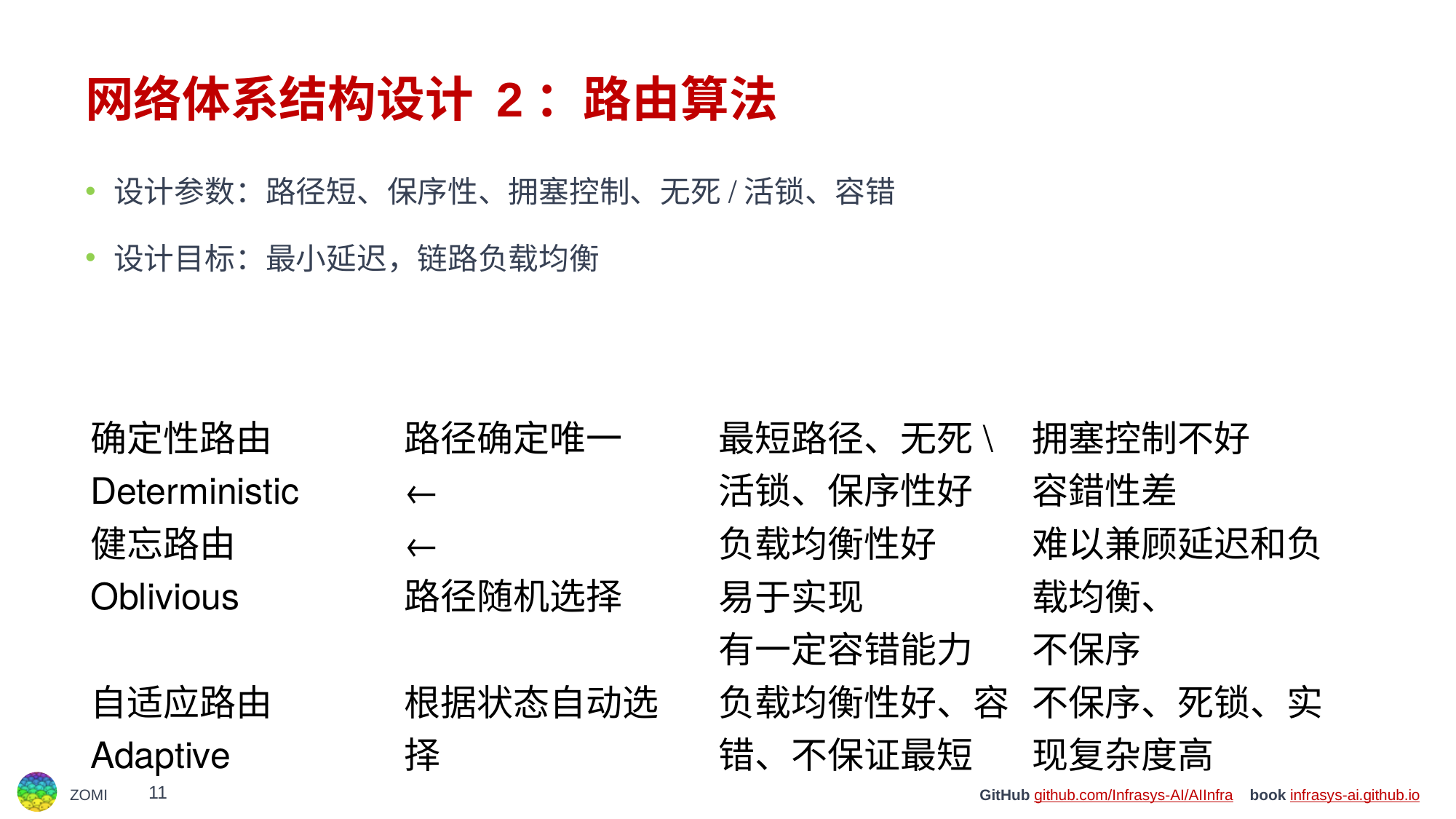

# 网络体系结构设计 2：路由算法
设计参数：路径短、保序性、拥塞控制、无死/活锁、容错
设计目标：最小延迟，链路负载均衡

| 确定性路由 Deterministic | 路径确定唯一 ← | 最短路径、无死\活锁、保序性好 | 拥塞控制不好 容錯性差 |
| --- | --- | --- | --- |
| 健忘路由 Oblivious | ← 路径随机选择 | 负载均衡性好 易于实现 有一定容错能力 | 难以兼顾延迟和负载均衡、 不保序 |
| 自适应路由 Adaptive | 根据状态自动选 择 | 负载均衡性好、容错、不保证最短 | 不保序、死锁、实现复杂度高 |